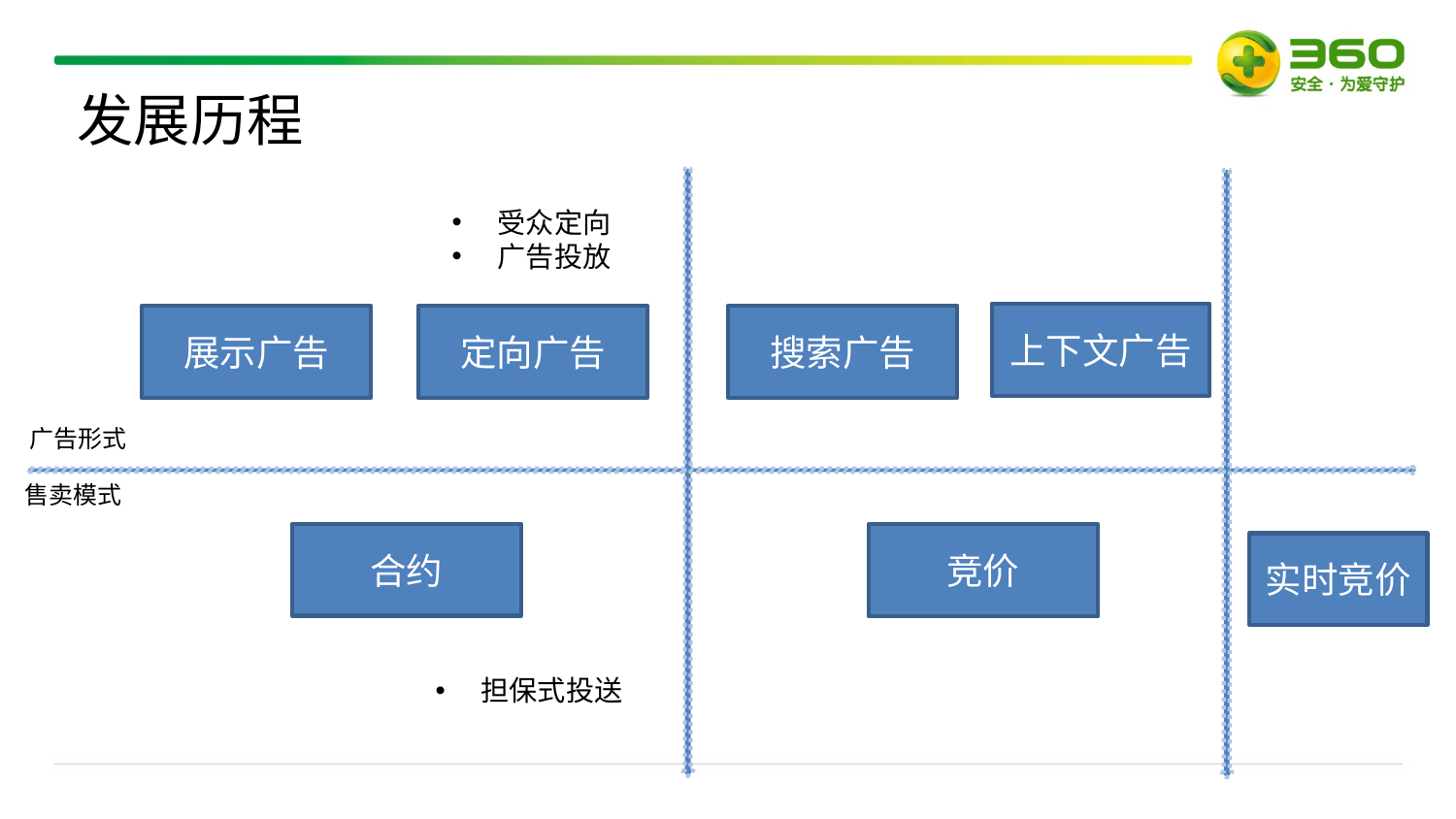

发展历程

受众定向
广告投放
上下文广告
展示广告
定向广告
搜索广告
广告形式

售卖模式
合约
竞价
实时竞价
担保式投送